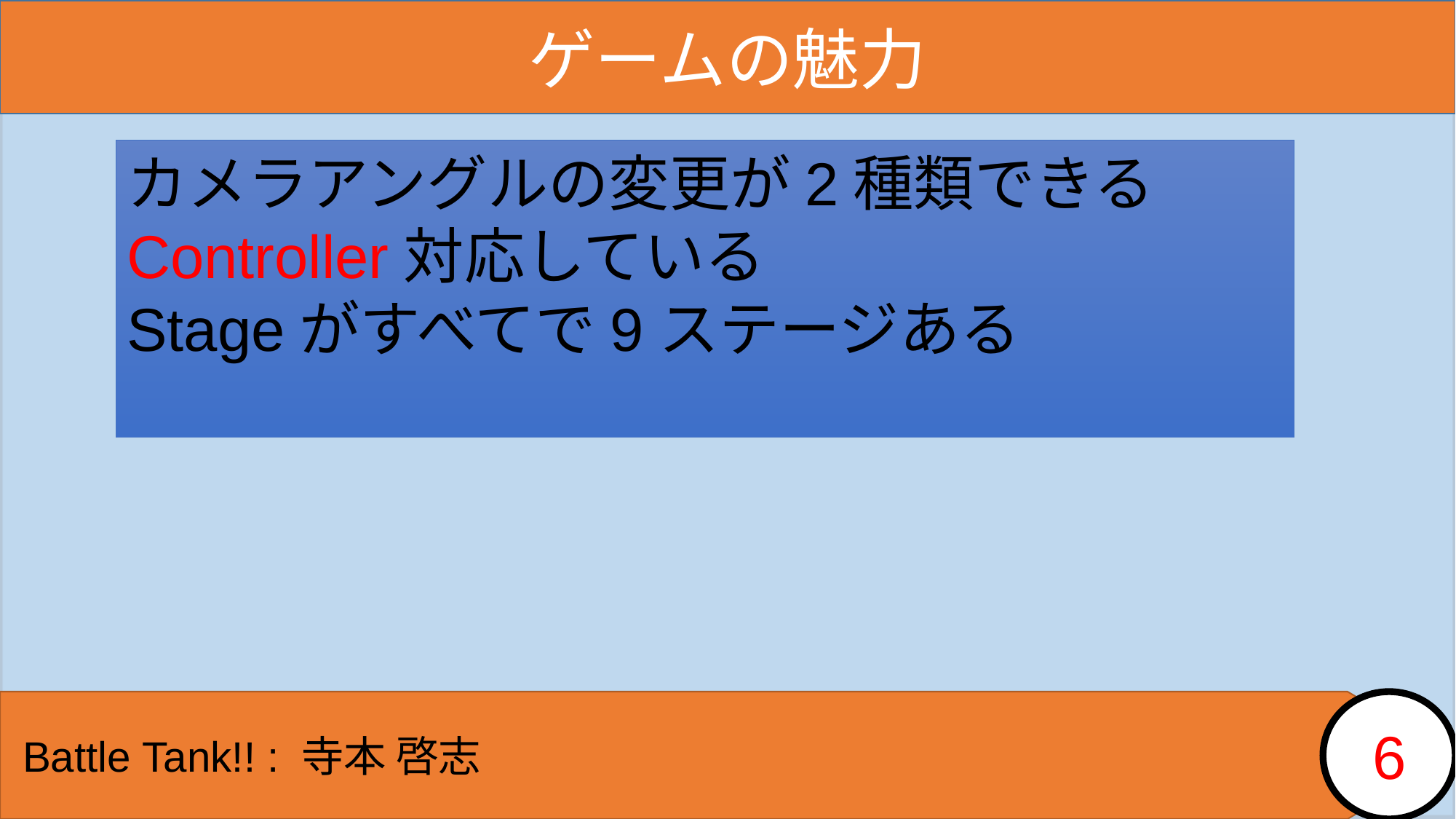

ゲームの魅力

カメラアングルの変更が2種類できるController対応している
Stageがすべてで9ステージある

6
Battle Tank!! : 寺本 啓志